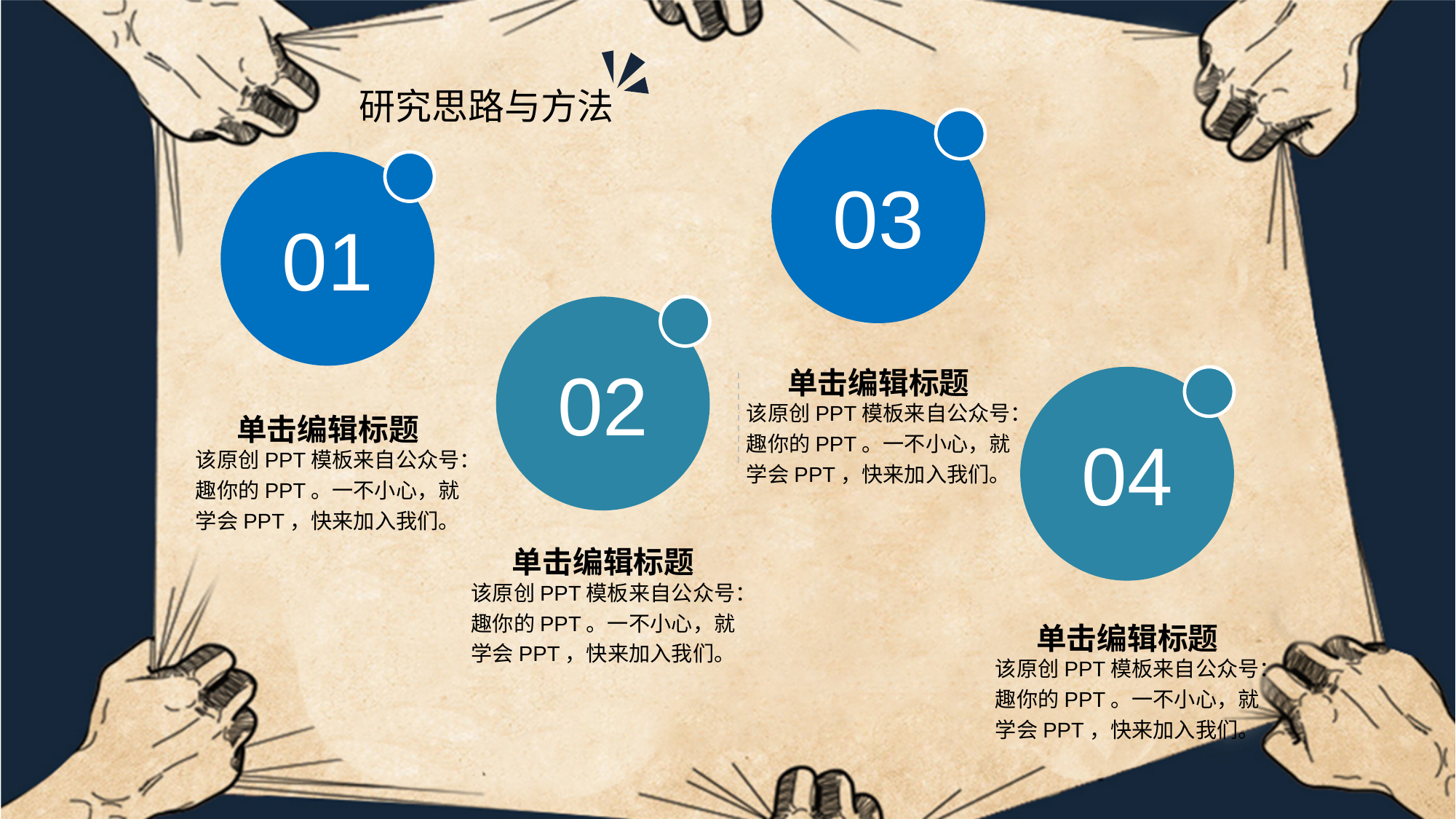

研究思路与方法

03
01

02
单击编辑标题

该原创PPT模板来自公众号：趣你的PPT。一不小心，就学会PPT，快来加入我们。
单击编辑标题
04
该原创PPT模板来自公众号：趣你的PPT。一不小心，就学会PPT，快来加入我们。
单击编辑标题
该原创PPT模板来自公众号：趣你的PPT。一不小心，就学会PPT，快来加入我们。
单击编辑标题
该原创PPT模板来自公众号：趣你的PPT。一不小心，就学会PPT，快来加入我们。